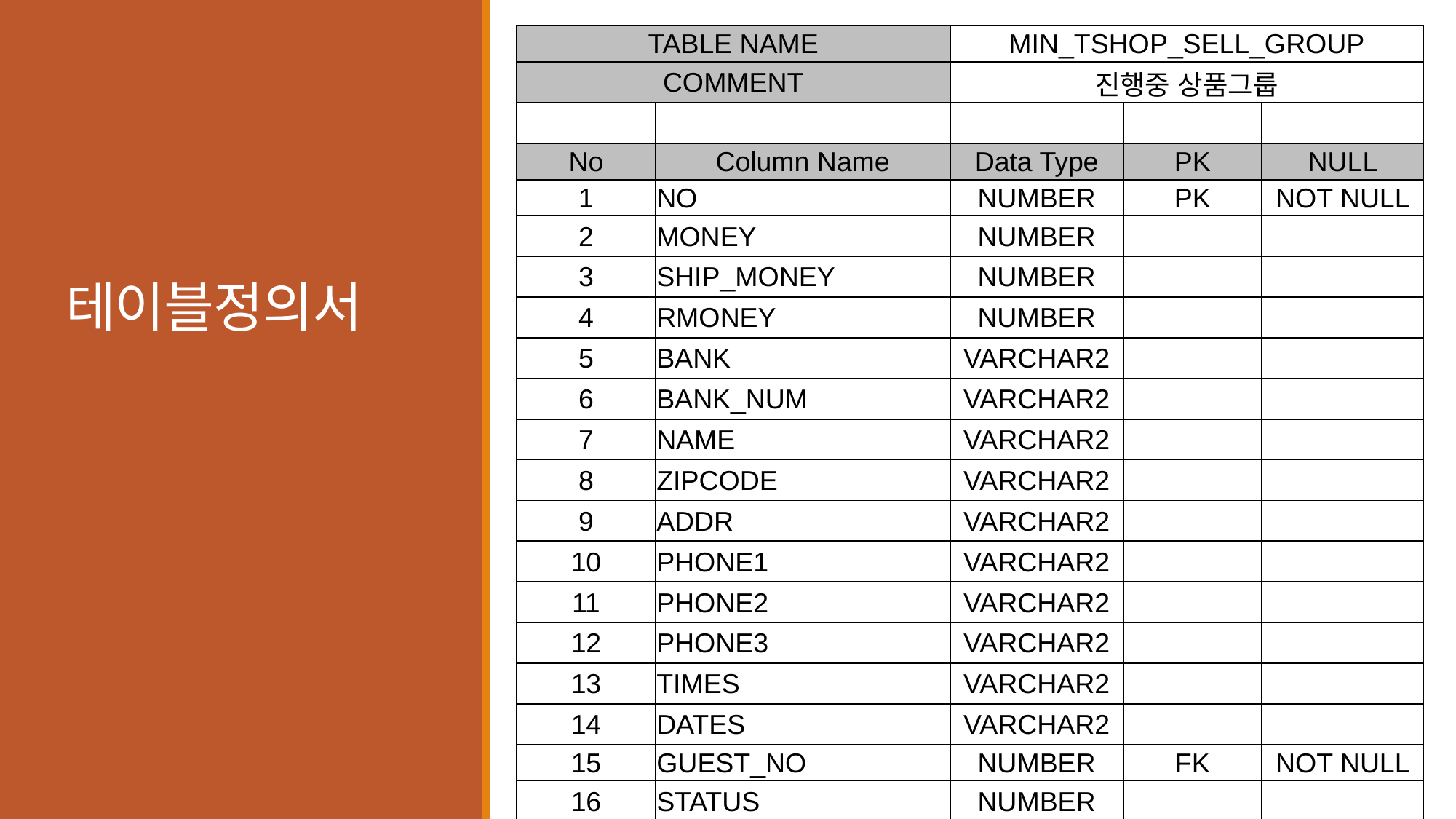

| TABLE NAME |  | MIN\_TSHOP\_SELL\_GROUP |  |  |
| --- | --- | --- | --- | --- |
| COMMENT |  | 진행중 상품그룹 |  |  |
|  |  |  |  |  |
| No | Column Name | Data Type | PK | NULL |
| 1 | NO | NUMBER | PK | NOT NULL |
| 2 | MONEY | NUMBER |  |  |
| 3 | SHIP\_MONEY | NUMBER |  |  |
| 4 | RMONEY | NUMBER |  |  |
| 5 | BANK | VARCHAR2 |  |  |
| 6 | BANK\_NUM | VARCHAR2 |  |  |
| 7 | NAME | VARCHAR2 |  |  |
| 8 | ZIPCODE | VARCHAR2 |  |  |
| 9 | ADDR | VARCHAR2 |  |  |
| 10 | PHONE1 | VARCHAR2 |  |  |
| 11 | PHONE2 | VARCHAR2 |  |  |
| 12 | PHONE3 | VARCHAR2 |  |  |
| 13 | TIMES | VARCHAR2 |  |  |
| 14 | DATES | VARCHAR2 |  |  |
| 15 | GUEST\_NO | NUMBER | FK | NOT NULL |
| 16 | STATUS | NUMBER |  |  |
| 17 | POINT | NUMBER |  |  |
# 테이블정의서